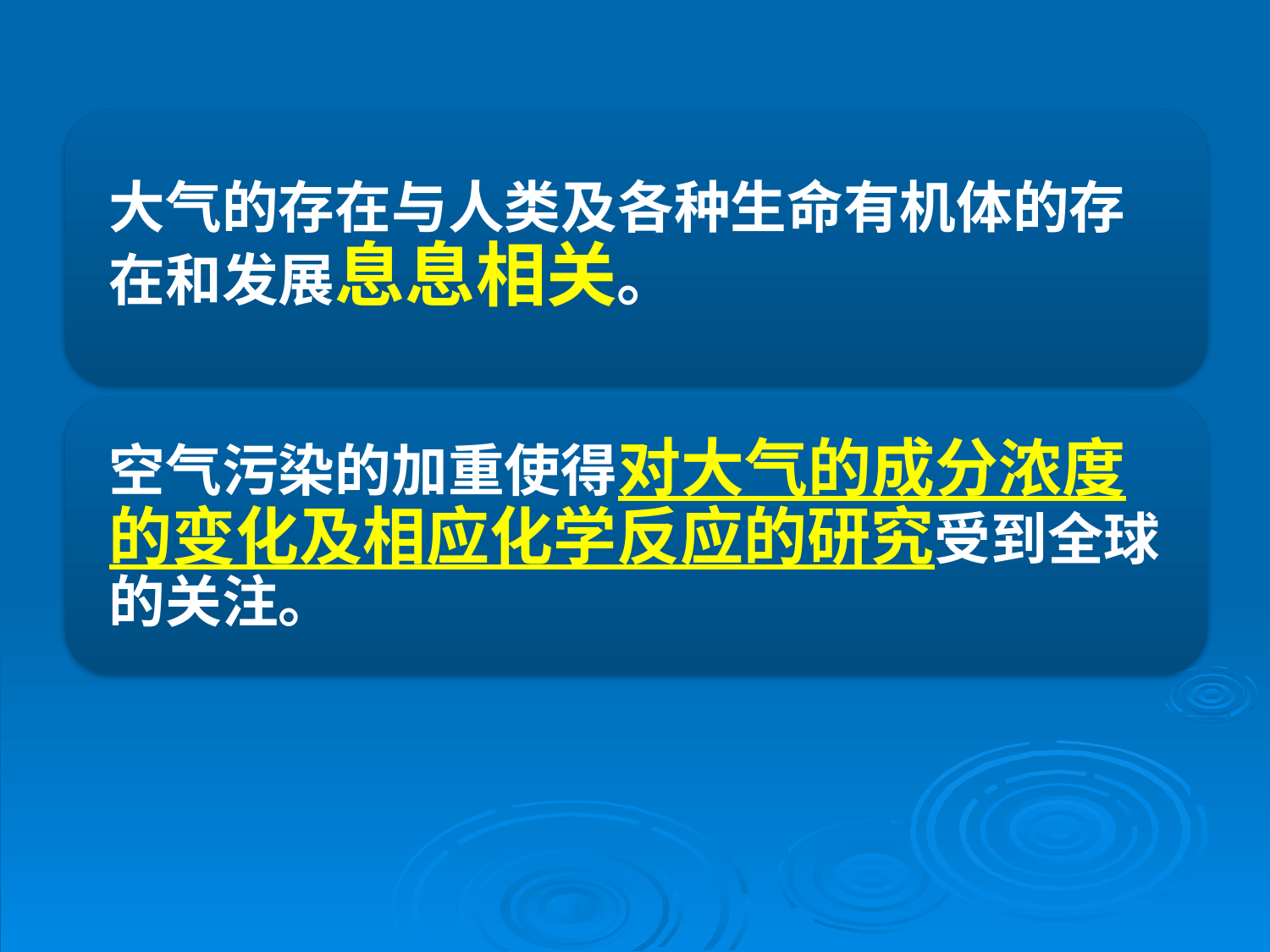

大气的存在与人类及各种生命有机体的存在和发展息息相关。
空气污染的加重使得对大气的成分浓度的变化及相应化学反应的研究受到全球的关注。